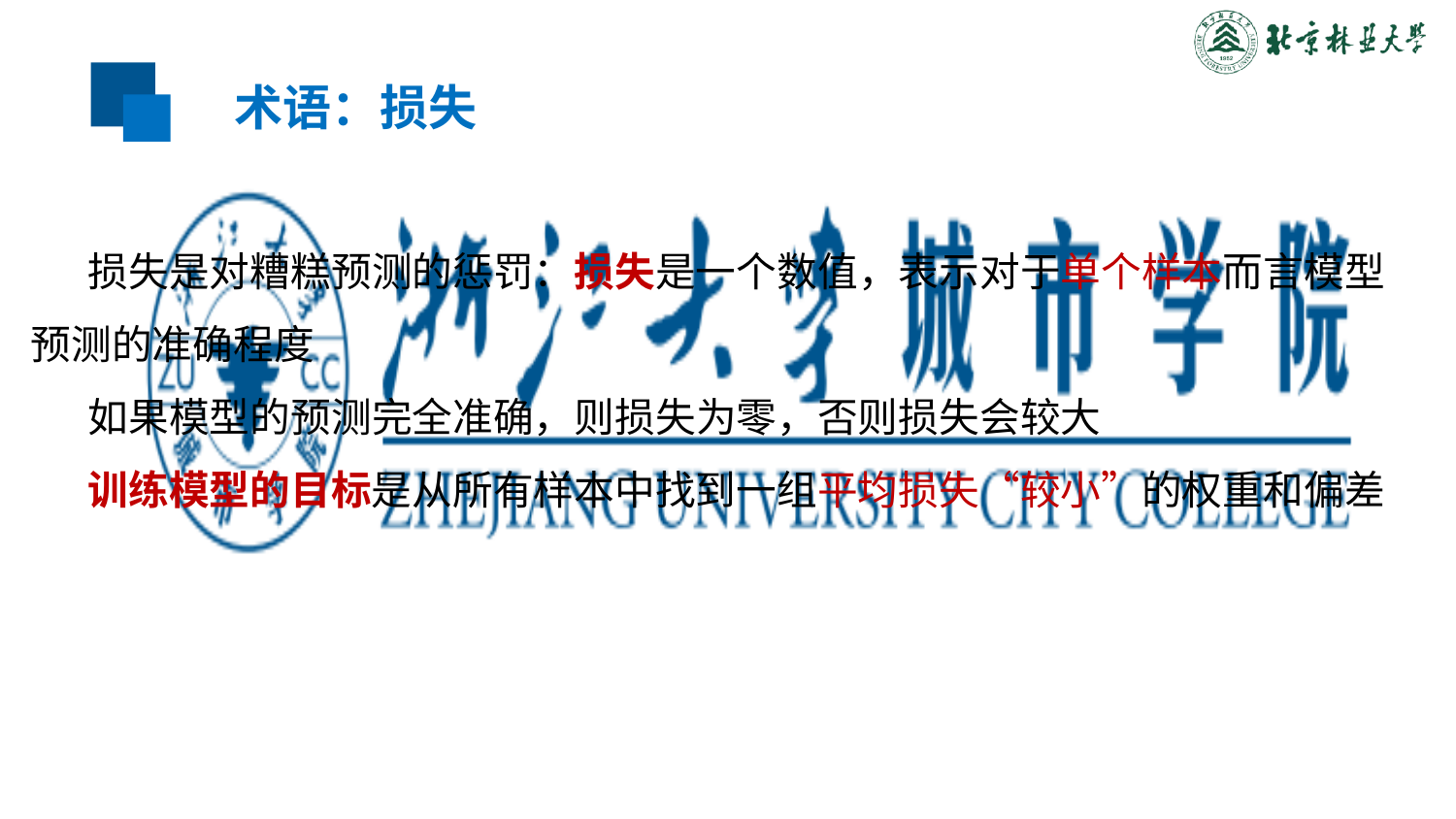

术语：损失
损失是对糟糕预测的惩罚：损失是一个数值，表示对于单个样本而言模型预测的准确程度
如果模型的预测完全准确，则损失为零，否则损失会较大
训练模型的目标是从所有样本中找到一组平均损失“较小”的权重和偏差
13